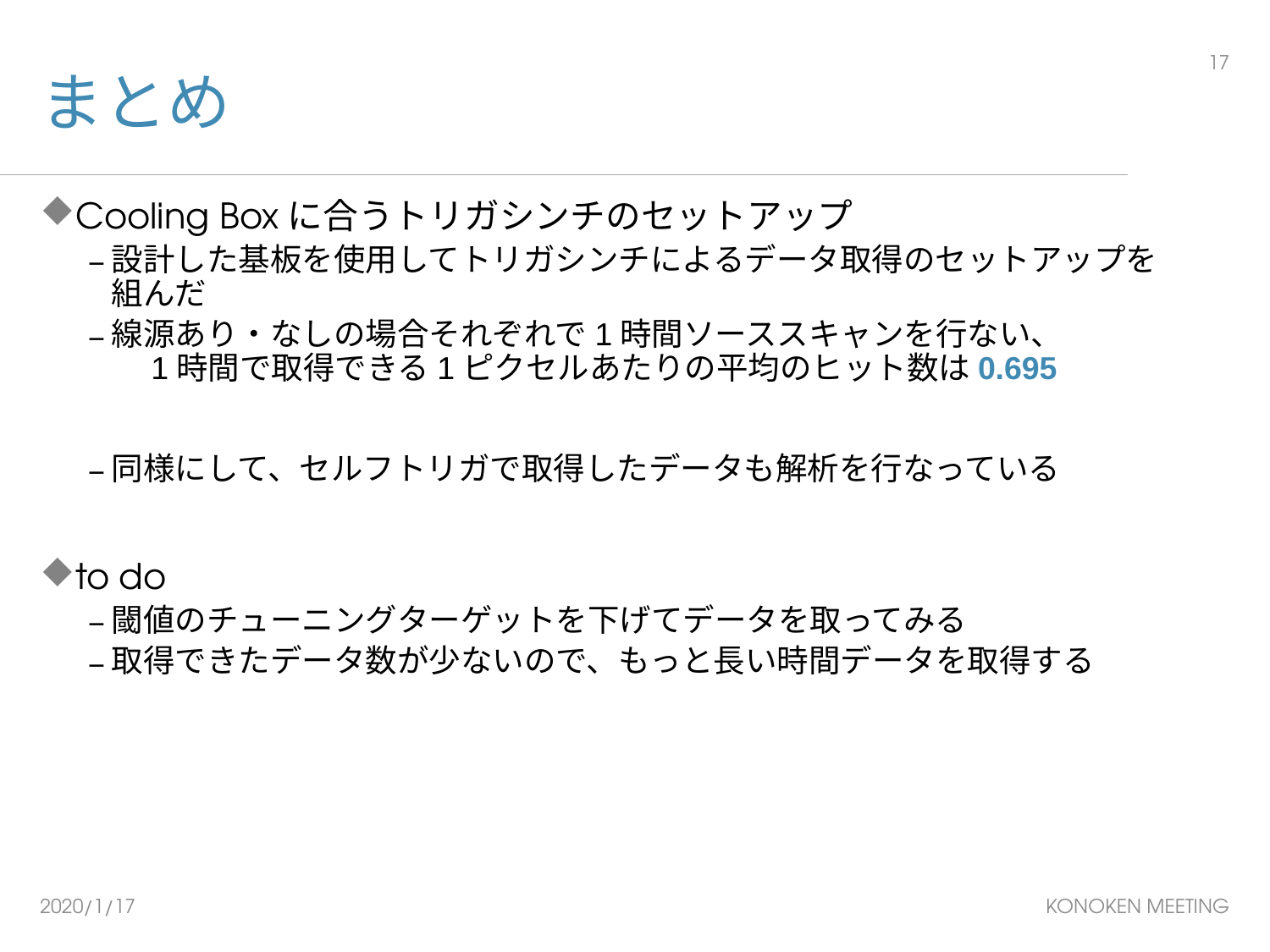

# まとめ
17
Cooling Boxに合うトリガシンチのセットアップ
設計した基板を使用してトリガシンチによるデータ取得のセットアップを　　組んだ
線源あり・なしの場合それぞれで1時間ソーススキャンを行ない、　　　　　　1時間で取得できる1ピクセルあたりの平均のヒット数は0.695

同様にして、セルフトリガで取得したデータも解析を行なっている

to do
閾値のチューニングターゲットを下げてデータを取ってみる
取得できたデータ数が少ないので、もっと長い時間データを取得する
2020/1/17
KONOKEN MEETING